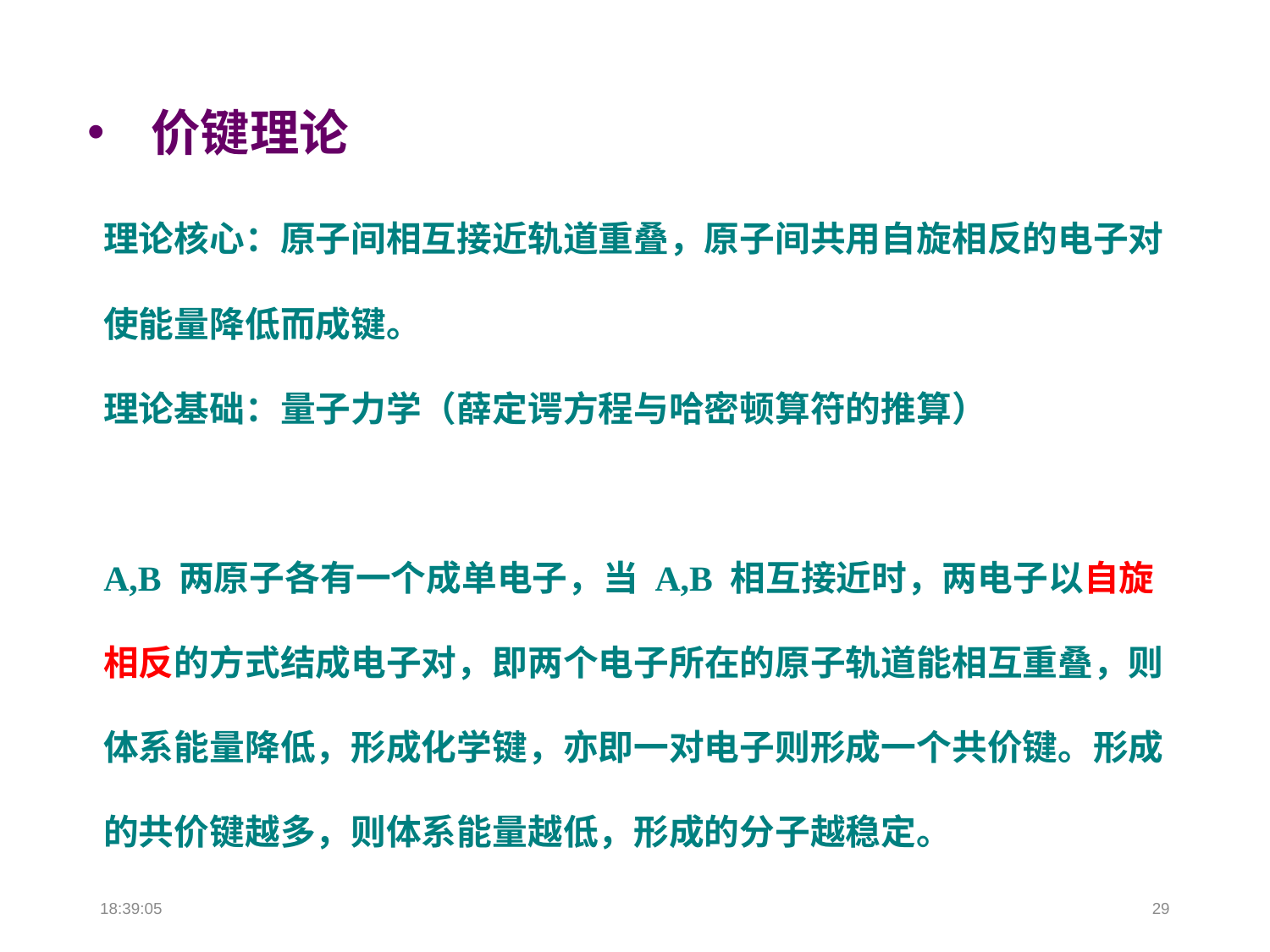

价键理论
理论核心：原子间相互接近轨道重叠，原子间共用自旋相反的电子对使能量降低而成键。
理论基础：量子力学（薛定谔方程与哈密顿算符的推算）

A,B 两原子各有一个成单电子，当 A,B 相互接近时，两电子以自旋相反的方式结成电子对，即两个电子所在的原子轨道能相互重叠，则体系能量降低，形成化学键，亦即一对电子则形成一个共价键。形成的共价键越多，则体系能量越低，形成的分子越稳定。
18:39:05
29